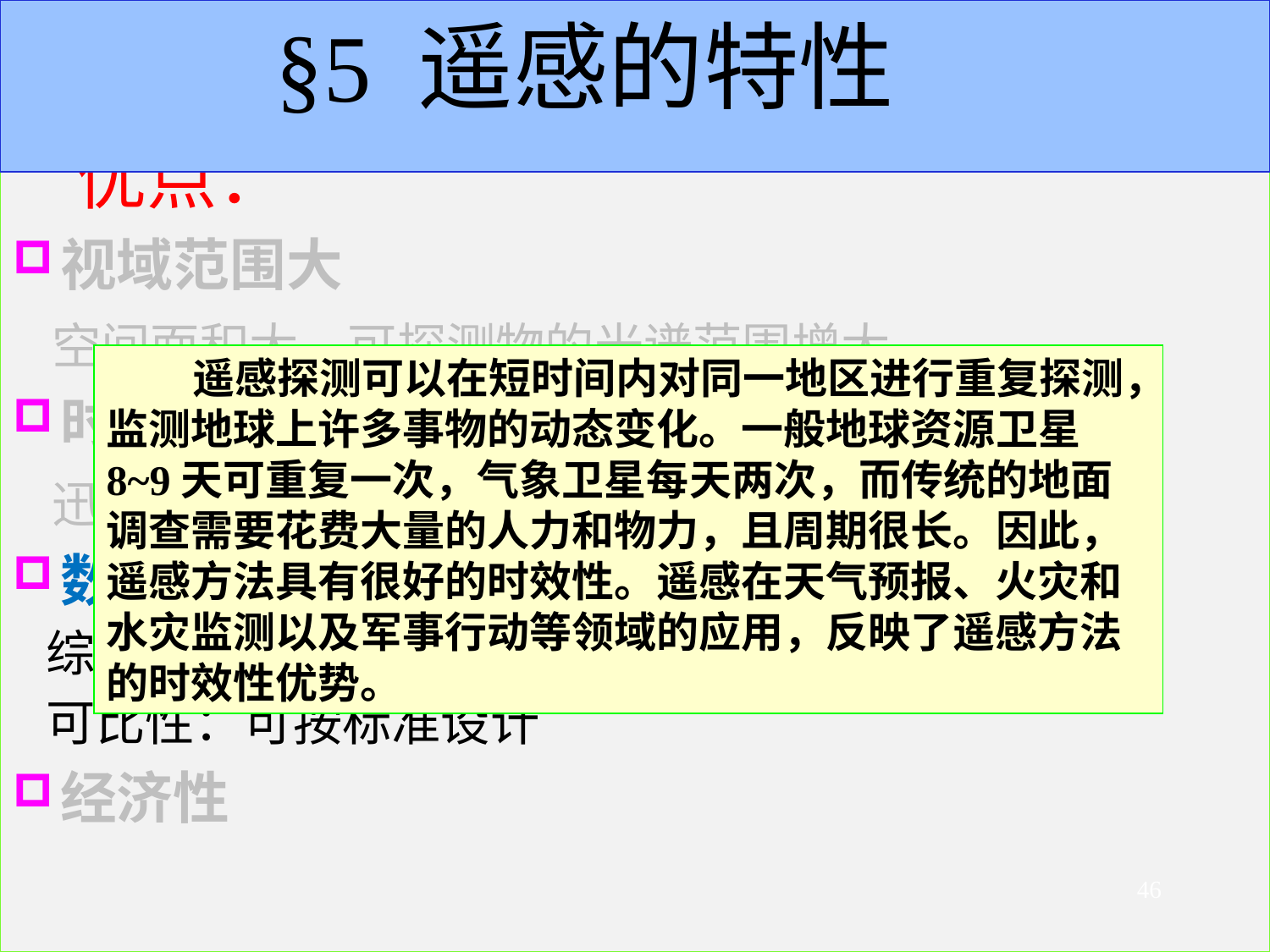

# §5 遥感的特性
优点：
视域范围大
  空间面积大、可探测物的光谱范围增大
时效性强
  迅速获取数据
数据的综合性和可比性
  综合性：综合反映地表特性
  可比性：可按标准设计
经济性

        遥感探测可以在短时间内对同一地区进行重复探测，监测地球上许多事物的动态变化。一般地球资源卫星8~9天可重复一次，气象卫星每天两次，而传统的地面调查需要花费大量的人力和物力，且周期很长。因此，遥感方法具有很好的时效性。遥感在天气预报、火灾和水灾监测以及军事行动等领域的应用，反映了遥感方法的时效性优势。

46